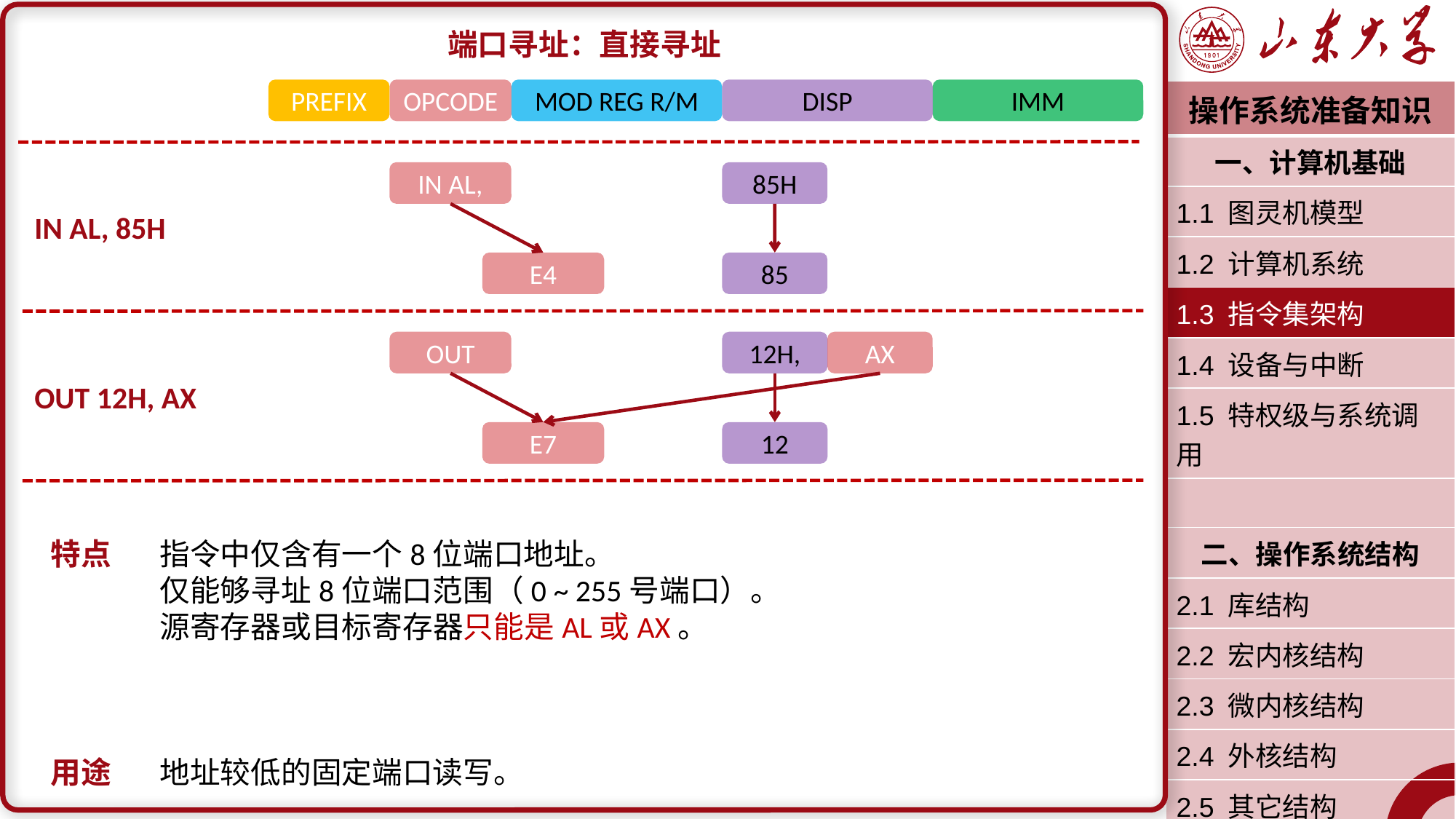

端口寻址：直接寻址

特点	指令中仅含有一个8位端口地址。
	仅能够寻址8位端口范围（0 ~ 255号端口）。
	源寄存器或目标寄存器只能是AL或AX。

用途	地址较低的固定端口读写。
PREFIX
OPCODE
MOD REG R/M
DISP
IMM
| 操作系统准备知识 |
| --- |
| 一、计算机基础 |
| 1.1 图灵机模型 |
| 1.2 计算机系统 |
| 1.3 指令集架构 |
| 1.4 设备与中断 |
| 1.5 特权级与系统调用 |
|  |
| 二、操作系统结构 |
| 2.1 库结构 |
| 2.2 宏内核结构 |
| 2.3 微内核结构 |
| 2.4 外核结构 |
| 2.5 其它结构 |
| 潘润宇 2023.02 |
IN AL,
85H
IN AL, 85H
E4
85
OUT
12H,
AX
OUT 12H, AX
E7
12